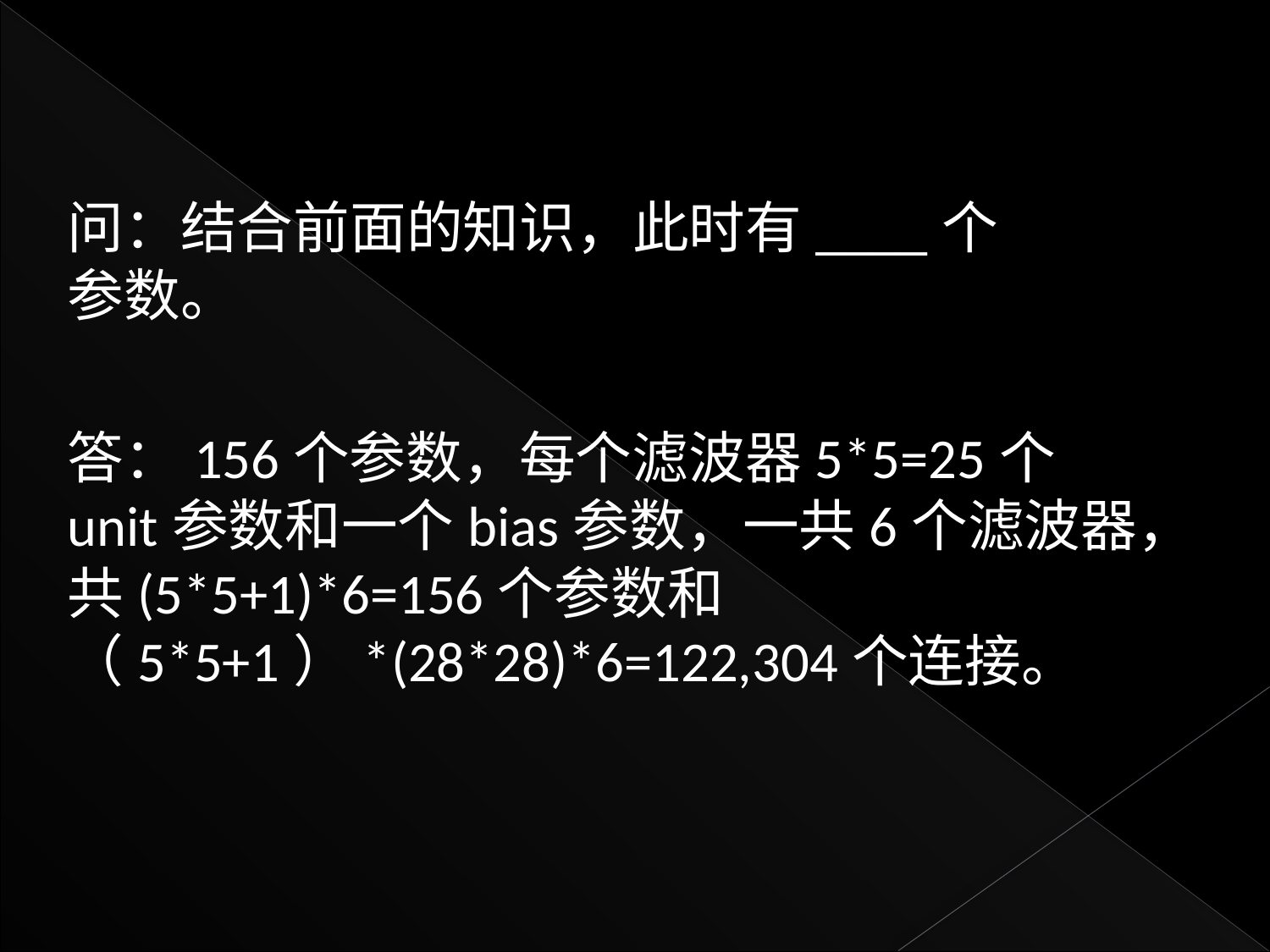

问：结合前面的知识，此时有____个参数。
答：156个参数，每个滤波器5*5=25个unit参数和一个bias参数，一共6个滤波器，共(5*5+1)*6=156个参数和（5*5+1）*(28*28)*6=122,304个连接。